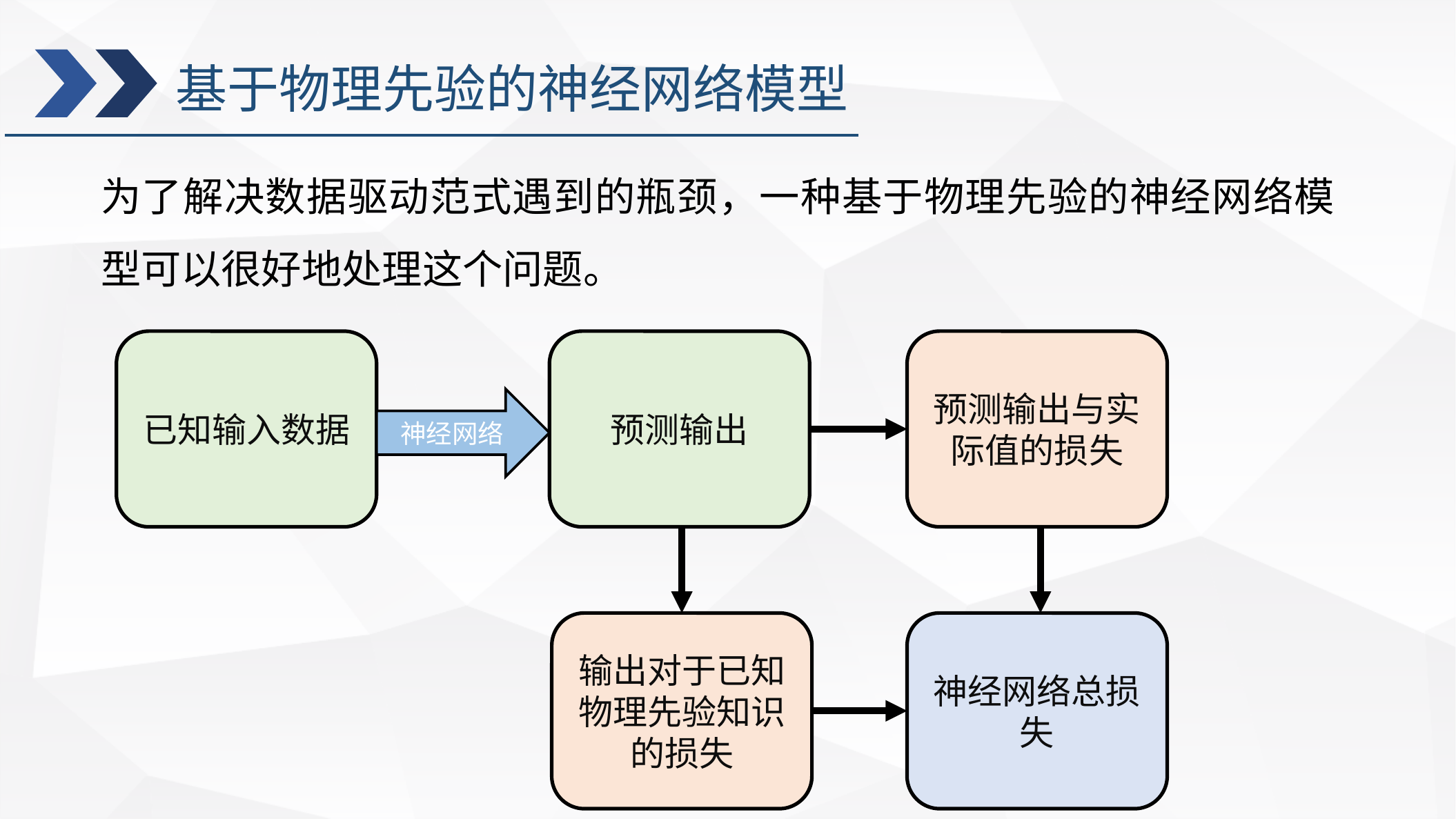

基于物理先验的神经网络模型

为了解决数据驱动范式遇到的瓶颈，一种基于物理先验的神经网络模型可以很好地处理这个问题。
预测输出与实际值的损失
已知输入数据
预测输出
神经网络
输出对于已知物理先验知识的损失
神经网络总损失